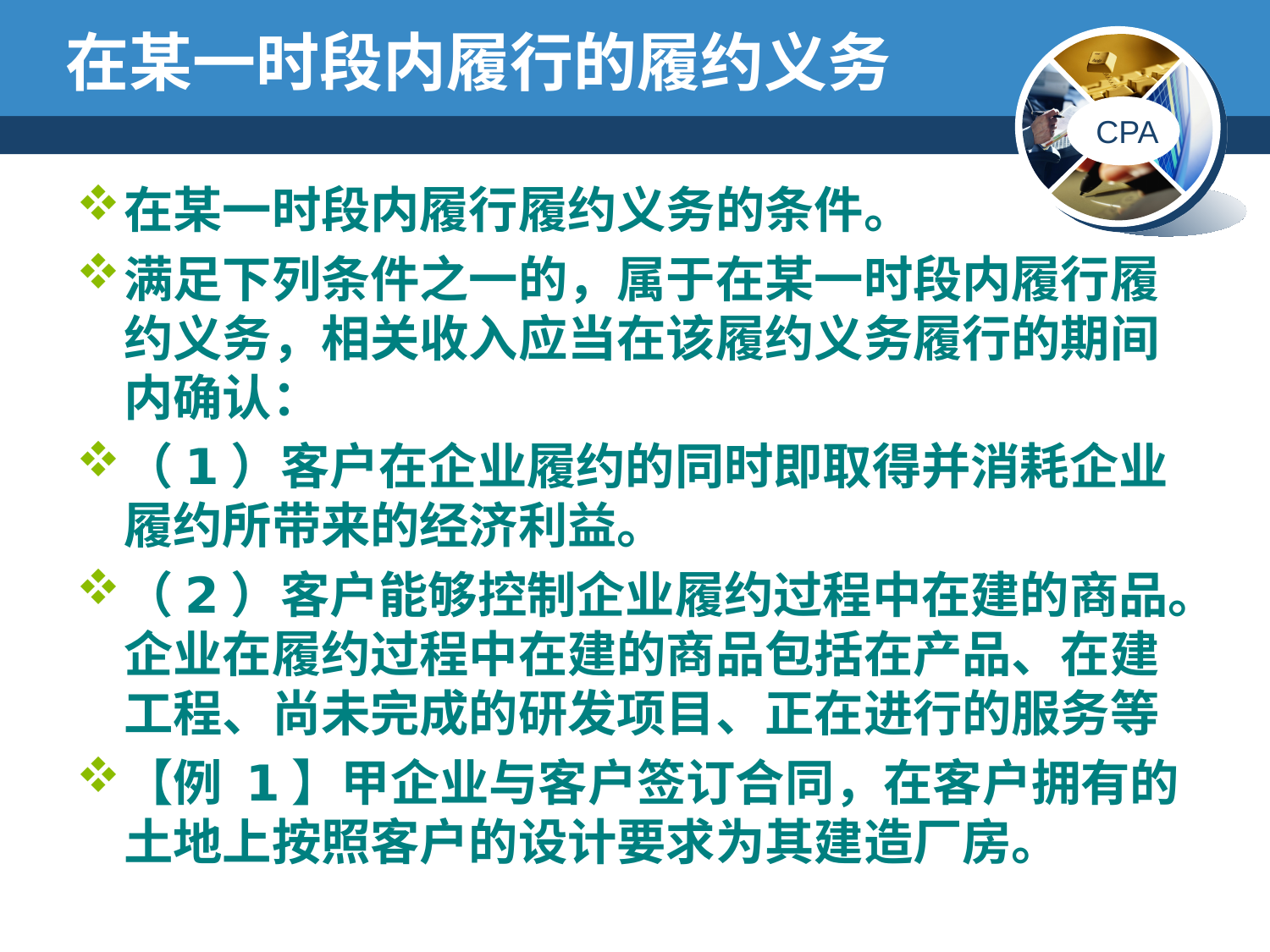

# 在某一时段内履行的履约义务
在某一时段内履行履约义务的条件。
满足下列条件之一的，属于在某一时段内履行履约义务，相关收入应当在该履约义务履行的期间内确认：
（1）客户在企业履约的同时即取得并消耗企业履约所带来的经济利益。
（2）客户能够控制企业履约过程中在建的商品。企业在履约过程中在建的商品包括在产品、在建工程、尚未完成的研发项目、正在进行的服务等
【例 1】甲企业与客户签订合同，在客户拥有的土地上按照客户的设计要求为其建造厂房。